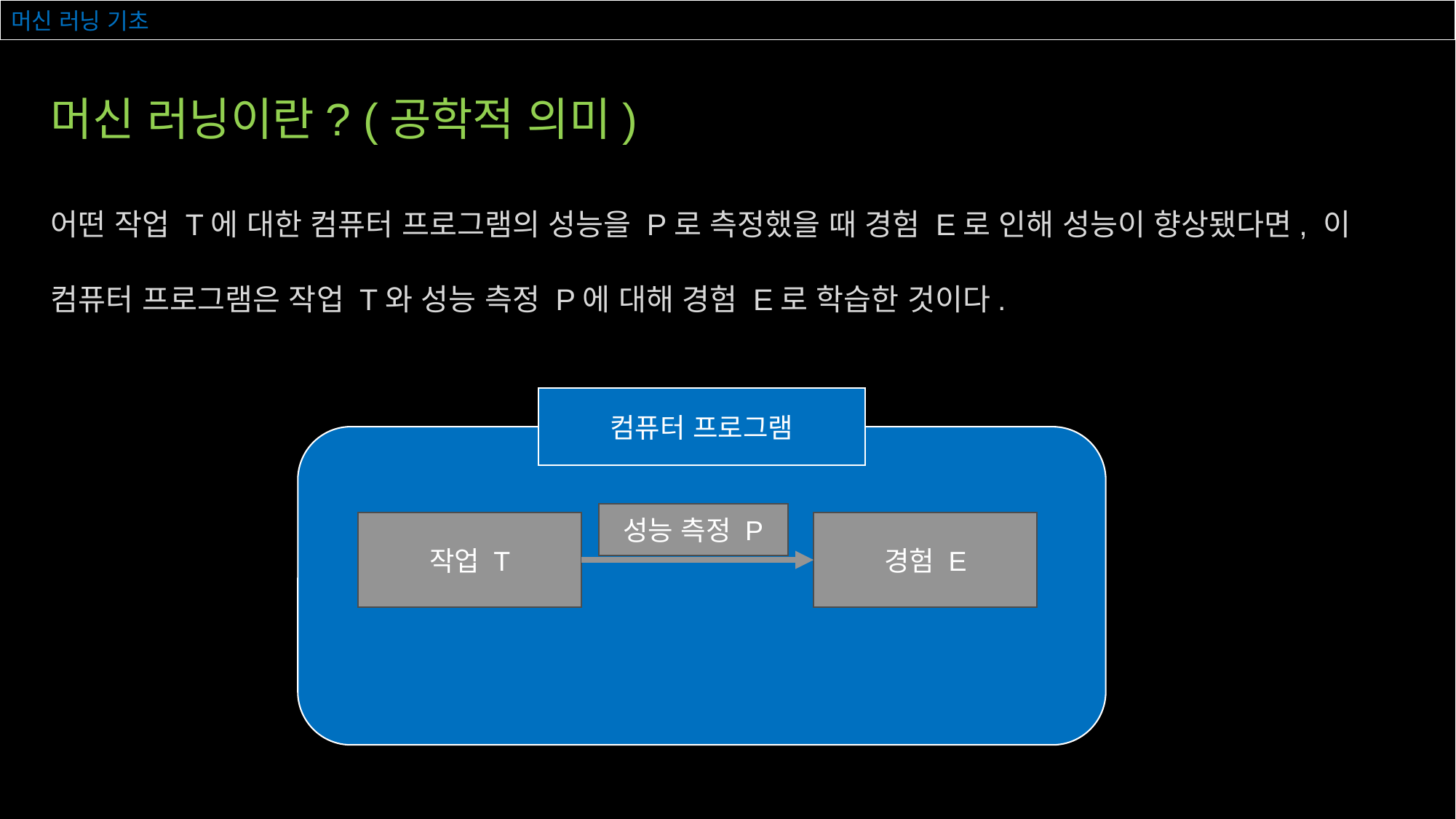

# 머신 러닝 기초
머신 러닝이란? (공학적 의미)
어떤 작업 T에 대한 컴퓨터 프로그램의 성능을 P로 측정했을 때 경험 E로 인해 성능이 향상됐다면, 이 컴퓨터 프로그램은 작업 T와 성능 측정 P에 대해 경험 E로 학습한 것이다.
컴퓨터 프로그램

성능 측정 P
작업 T
경험 E